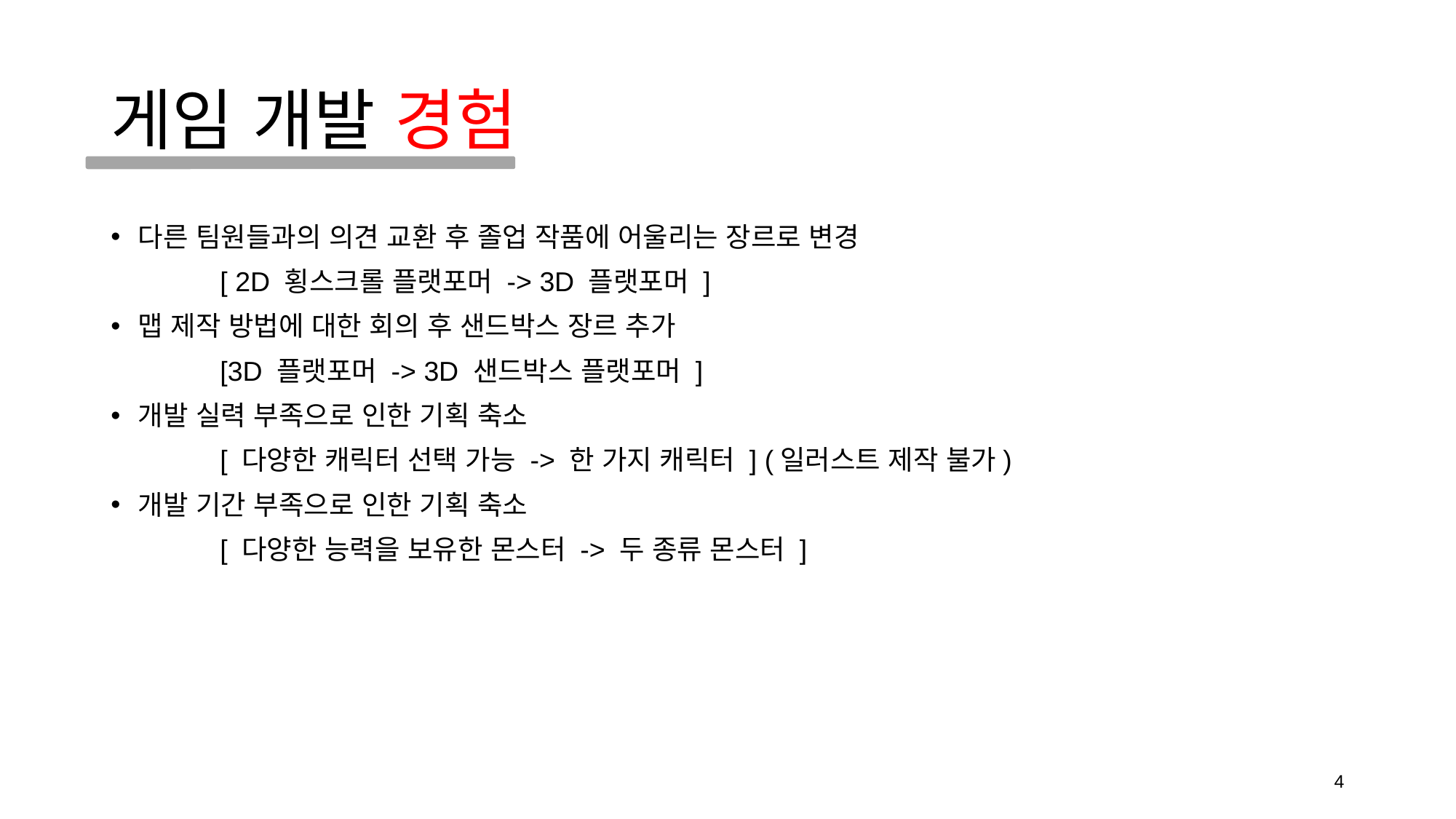

# 게임 개발 경험

다른 팀원들과의 의견 교환 후 졸업 작품에 어울리는 장르로 변경
	[ 2D 횡스크롤 플랫포머 -> 3D 플랫포머 ]
맵 제작 방법에 대한 회의 후 샌드박스 장르 추가
	[3D 플랫포머 -> 3D 샌드박스 플랫포머 ]
개발 실력 부족으로 인한 기획 축소
	[ 다양한 캐릭터 선택 가능 -> 한 가지 캐릭터 ] (일러스트 제작 불가)
개발 기간 부족으로 인한 기획 축소
	[ 다양한 능력을 보유한 몬스터 -> 두 종류 몬스터 ]

4